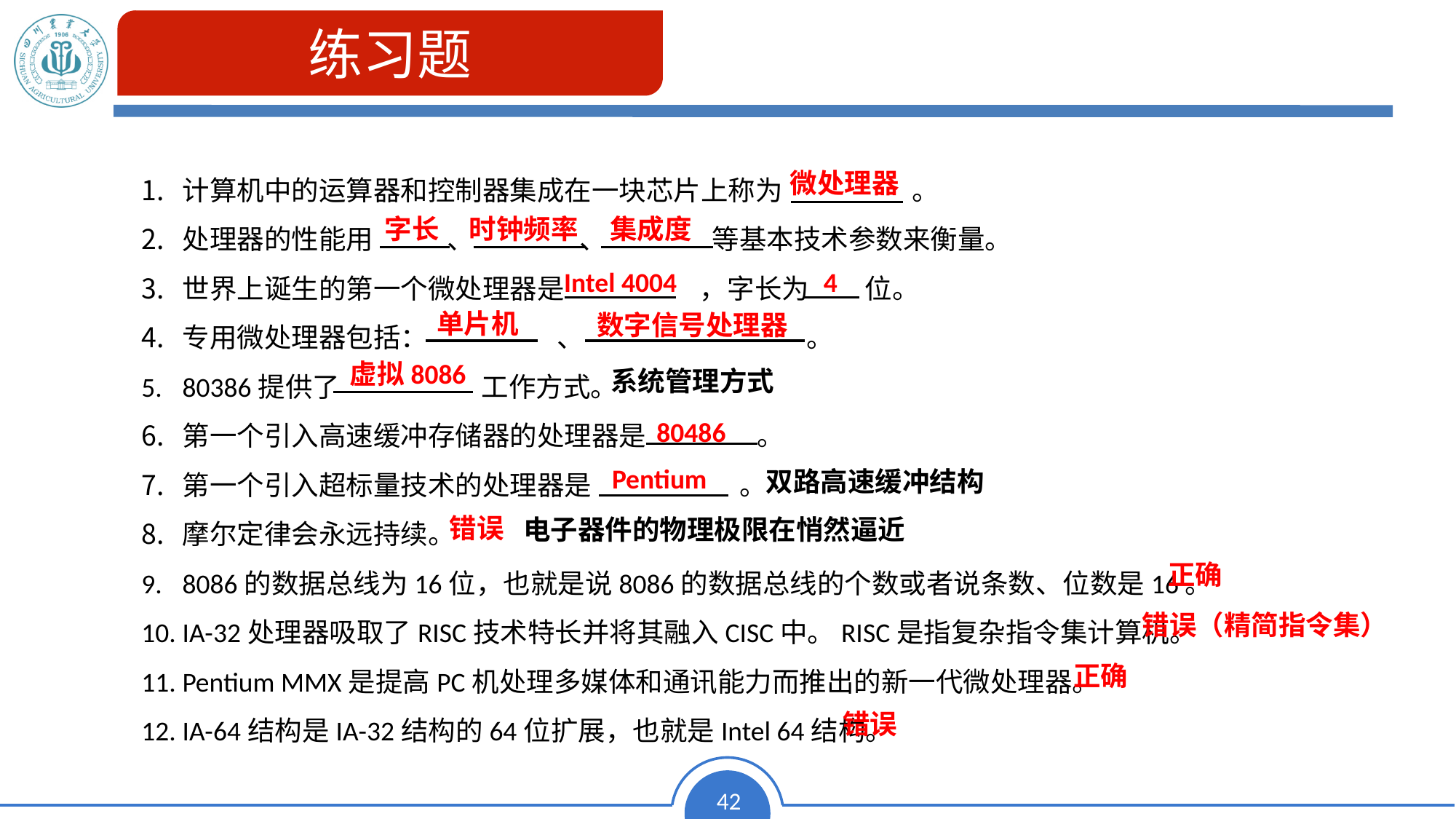

练习题
计算机中的运算器和控制器集成在一块芯片上称为                     。
处理器的性能用            、                 、                 等基本技术参数来衡量。
世界上诞生的第一个微处理器是                      ，字长为         位。
专用微处理器包括：                     、                                    。
80386提供了                       工作方式。
第一个引入高速缓冲存储器的处理器是                  。
第一个引入超标量技术的处理器是                        。
摩尔定律会永远持续。
8086的数据总线为16位，也就是说8086的数据总线的个数或者说条数、位数是16。
IA-32处理器吸取了RISC技术特长并将其融入CISC中。RISC是指复杂指令集计算机。
Pentium MMX是提高PC机处理多媒体和通讯能力而推出的新一代微处理器。
IA-64结构是IA-32结构的64位扩展，也就是Intel 64结构。

微处理器
集成度
字长
时钟频率
Intel 4004
4
单片机
数字信号处理器
虚拟8086
系统管理方式
80486
Pentium
双路高速缓冲结构
错误
电子器件的物理极限在悄然逼近
正确
错误（精简指令集）
正确
错误